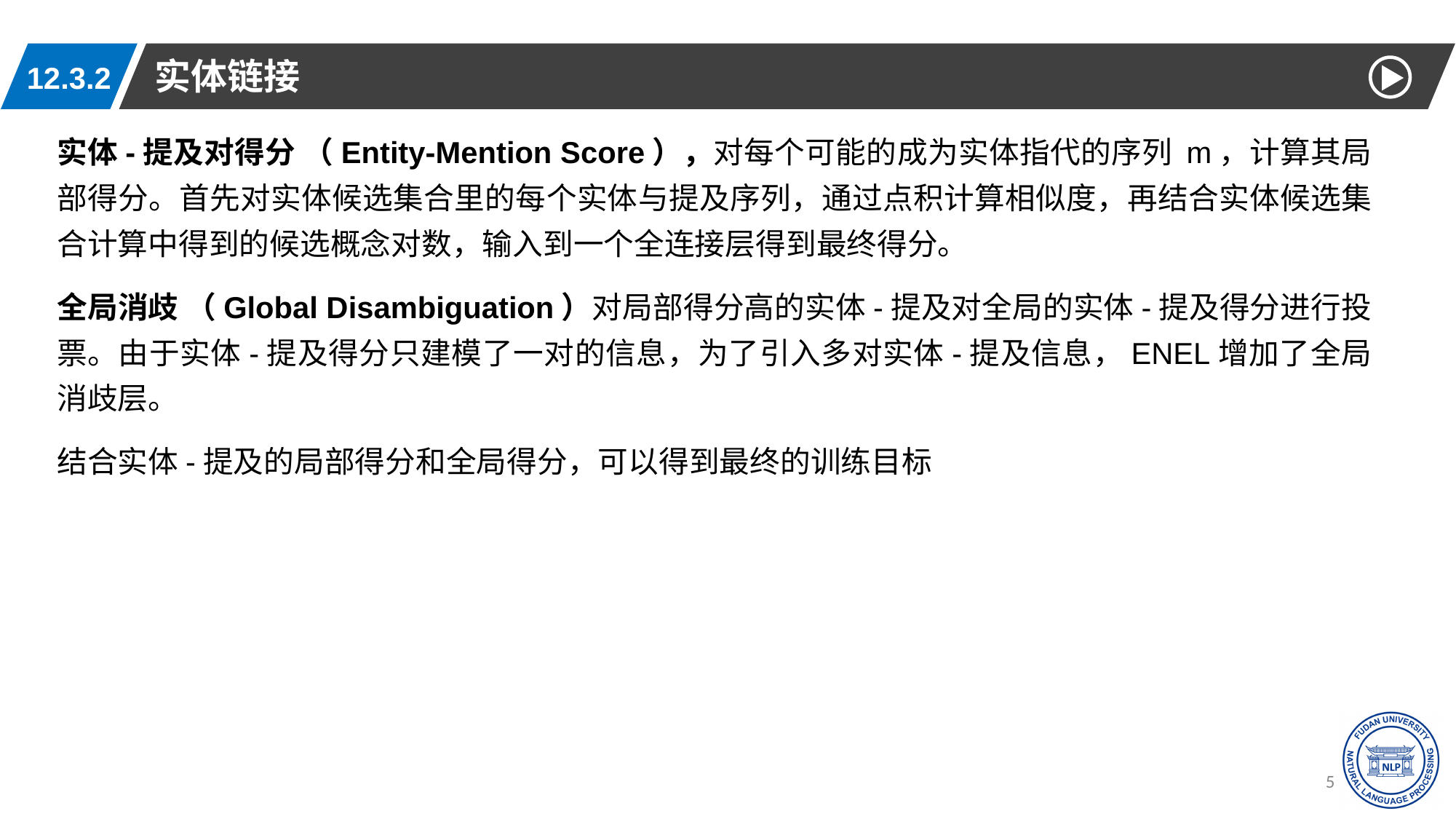

实体链接
12.3.2

实体-提及对得分 （Entity-Mention Score），对每个可能的成为实体指代的序列 m，计算其局部得分。首先对实体候选集合里的每个实体与提及序列，通过点积计算相似度，再结合实体候选集合计算中得到的候选概念对数，输入到一个全连接层得到最终得分。
全局消歧 （Global Disambiguation）对局部得分高的实体-提及对全局的实体-提及得分进行投票。由于实体-提及得分只建模了一对的信息，为了引入多对实体-提及信息，ENEL增加了全局消歧层。
结合实体-提及的局部得分和全局得分，可以得到最终的训练目标
59